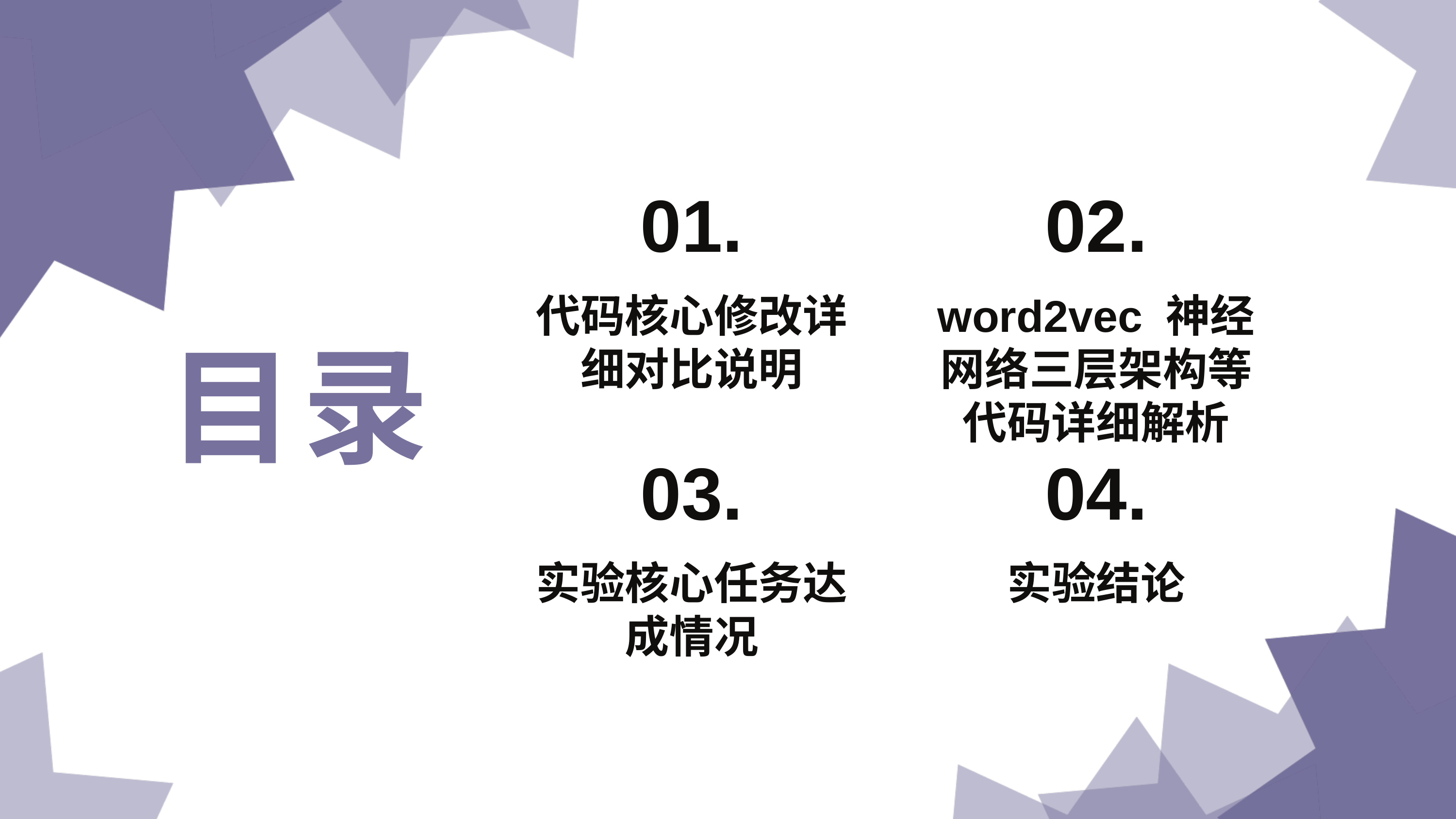

01.
02.
代码核⼼修改详细对⽐说明
word2vec 神经⽹络三层架构等代码详细解析

目录
03.
04.

实验核⼼任务达成情况

实验结论